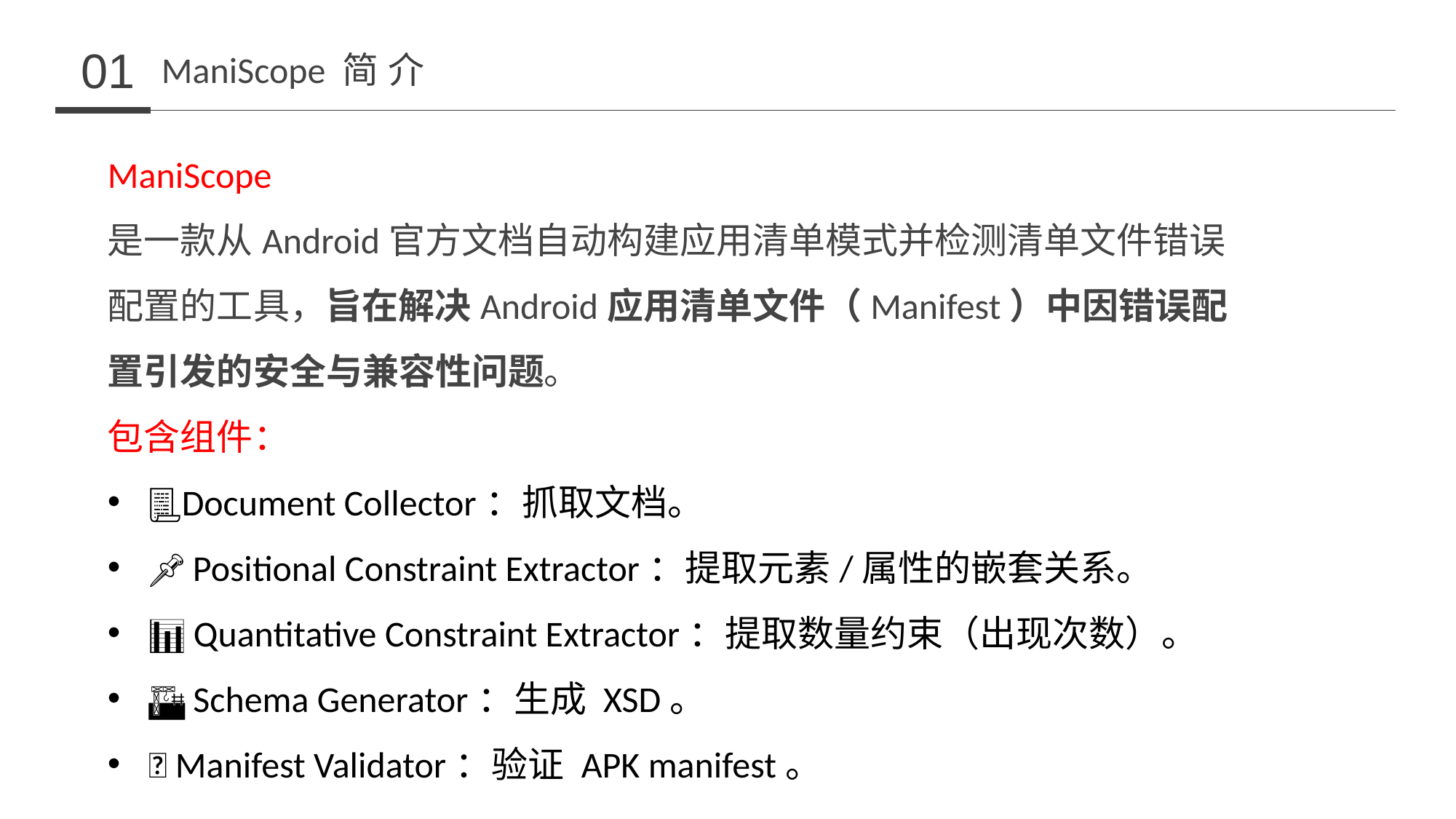

01
ManiScope 简介
ManiScope
是一款从Android官方文档自动构建应用清单模式并检测清单文件错误配置的工具，旨在解决Android应用清单文件（Manifest）中因错误配置引发的安全与兼容性问题。
包含组件：
📃Document Collector：抓取文档。
📌 Positional Constraint Extractor：提取元素/属性的嵌套关系。
📊 Quantitative Constraint Extractor：提取数量约束（出现次数）。
🏗 Schema Generator：生成 XSD。
🧪 Manifest Validator：验证 APK manifest。